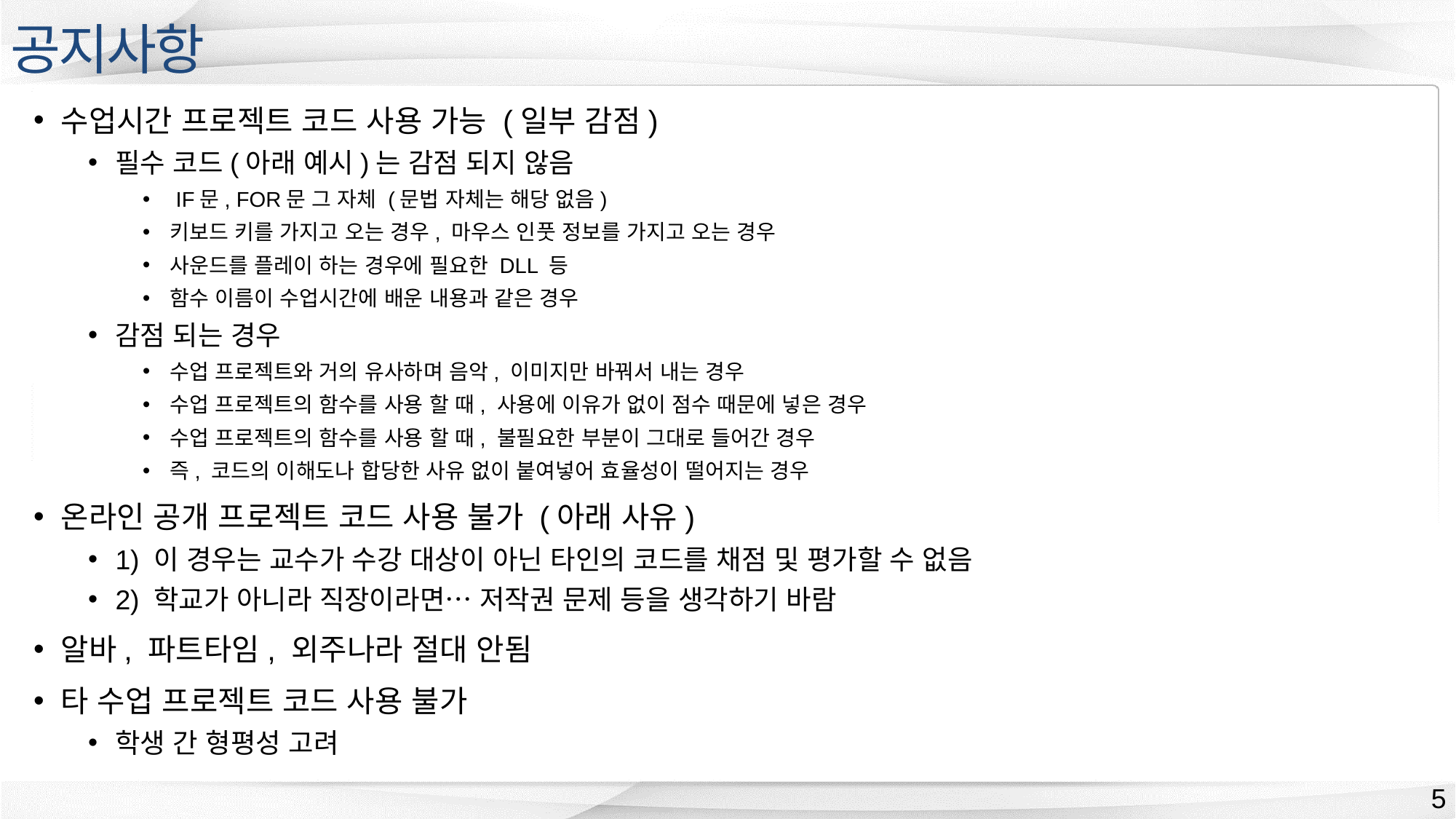

공지사항
수업시간 프로젝트 코드 사용 가능 (일부 감점)
필수 코드(아래 예시)는 감점 되지 않음
 IF문, FOR문 그 자체 (문법 자체는 해당 없음)
키보드 키를 가지고 오는 경우, 마우스 인풋 정보를 가지고 오는 경우
사운드를 플레이 하는 경우에 필요한 DLL 등
함수 이름이 수업시간에 배운 내용과 같은 경우
감점 되는 경우
수업 프로젝트와 거의 유사하며 음악, 이미지만 바꿔서 내는 경우
수업 프로젝트의 함수를 사용 할 때, 사용에 이유가 없이 점수 때문에 넣은 경우
수업 프로젝트의 함수를 사용 할 때, 불필요한 부분이 그대로 들어간 경우
즉, 코드의 이해도나 합당한 사유 없이 붙여넣어 효율성이 떨어지는 경우
온라인 공개 프로젝트 코드 사용 불가 (아래 사유)
1) 이 경우는 교수가 수강 대상이 아닌 타인의 코드를 채점 및 평가할 수 없음
2) 학교가 아니라 직장이라면… 저작권 문제 등을 생각하기 바람
알바, 파트타임, 외주나라 절대 안됨
타 수업 프로젝트 코드 사용 불가
학생 간 형평성 고려
5